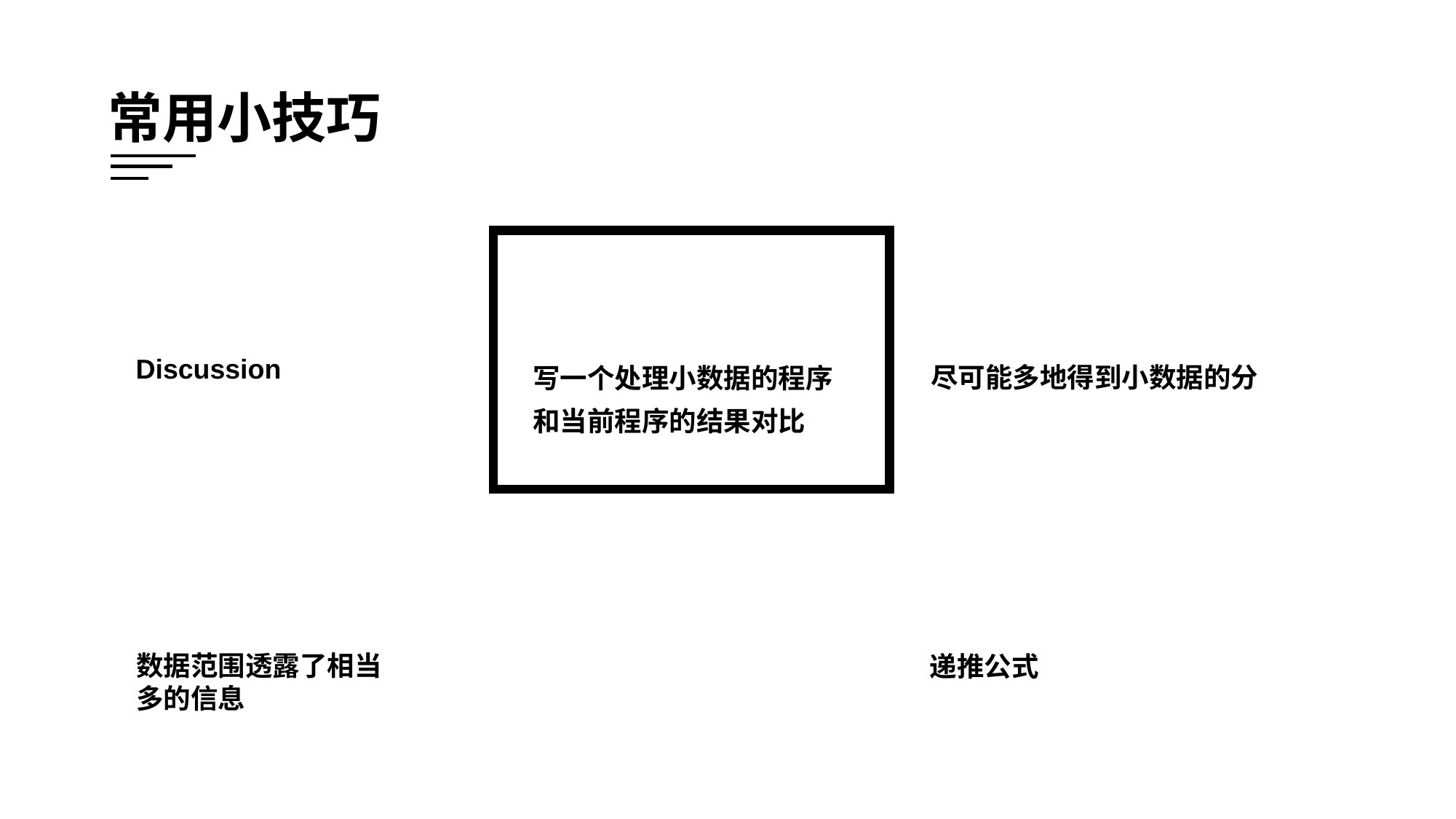

常用小技巧

尽可能多地得到小数据的分
Discussion
写一个处理小数据的程序
和当前程序的结果对比
数据范围透露了相当
多的信息
递推公式